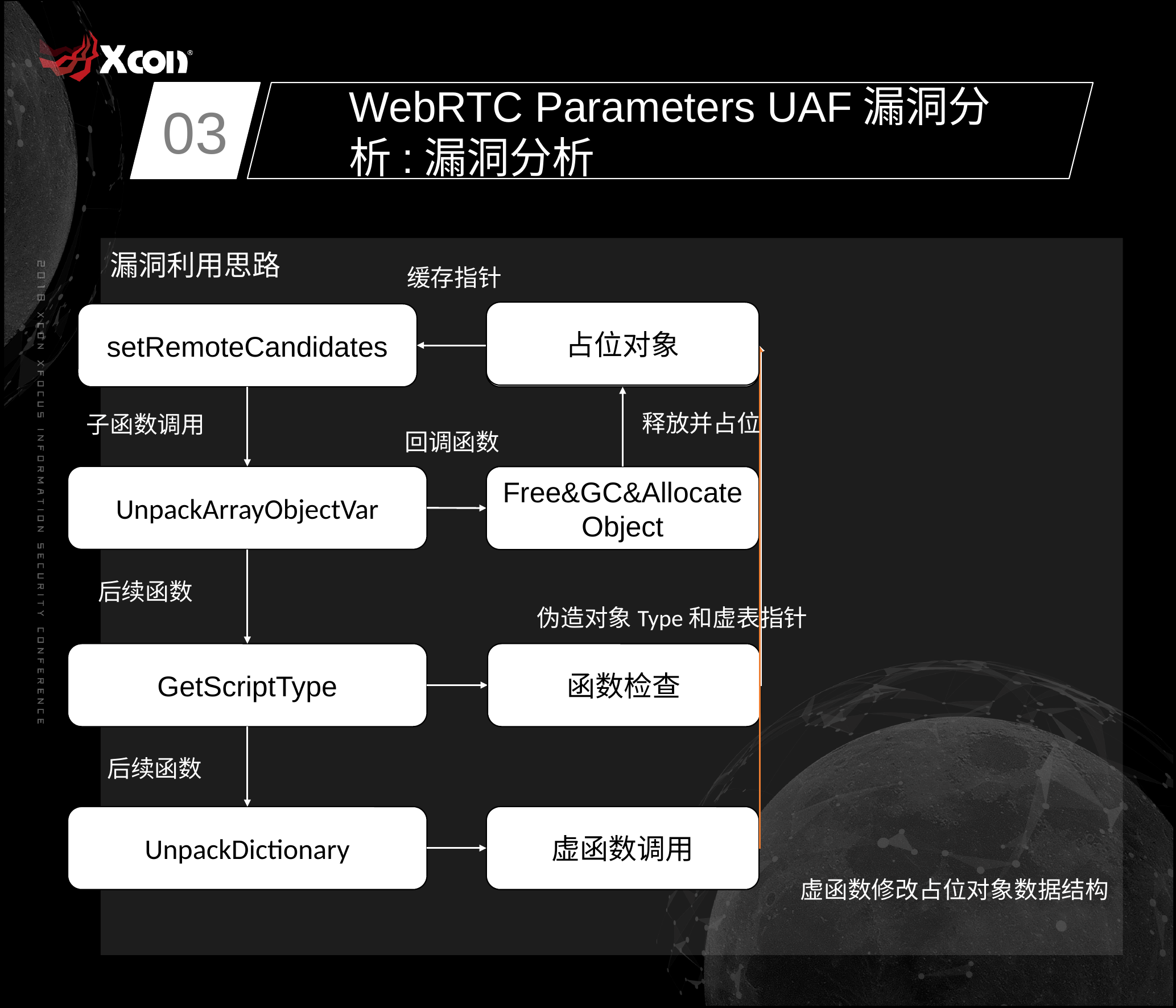

03
WebRTC Parameters UAF漏洞分析:漏洞分析

漏洞利用思路
缓存指针
占位对象
setRemoteCandidates
分配动态对象
释放并占位
子函数调用
回调函数
UnpackArrayObjectVar
Free&GC&AllocateObject
后续函数
伪造对象Type和虚表指针
GetScriptType
函数检查
后续函数
UnpackDictionary
虚函数调用
虚函数修改占位对象数据结构